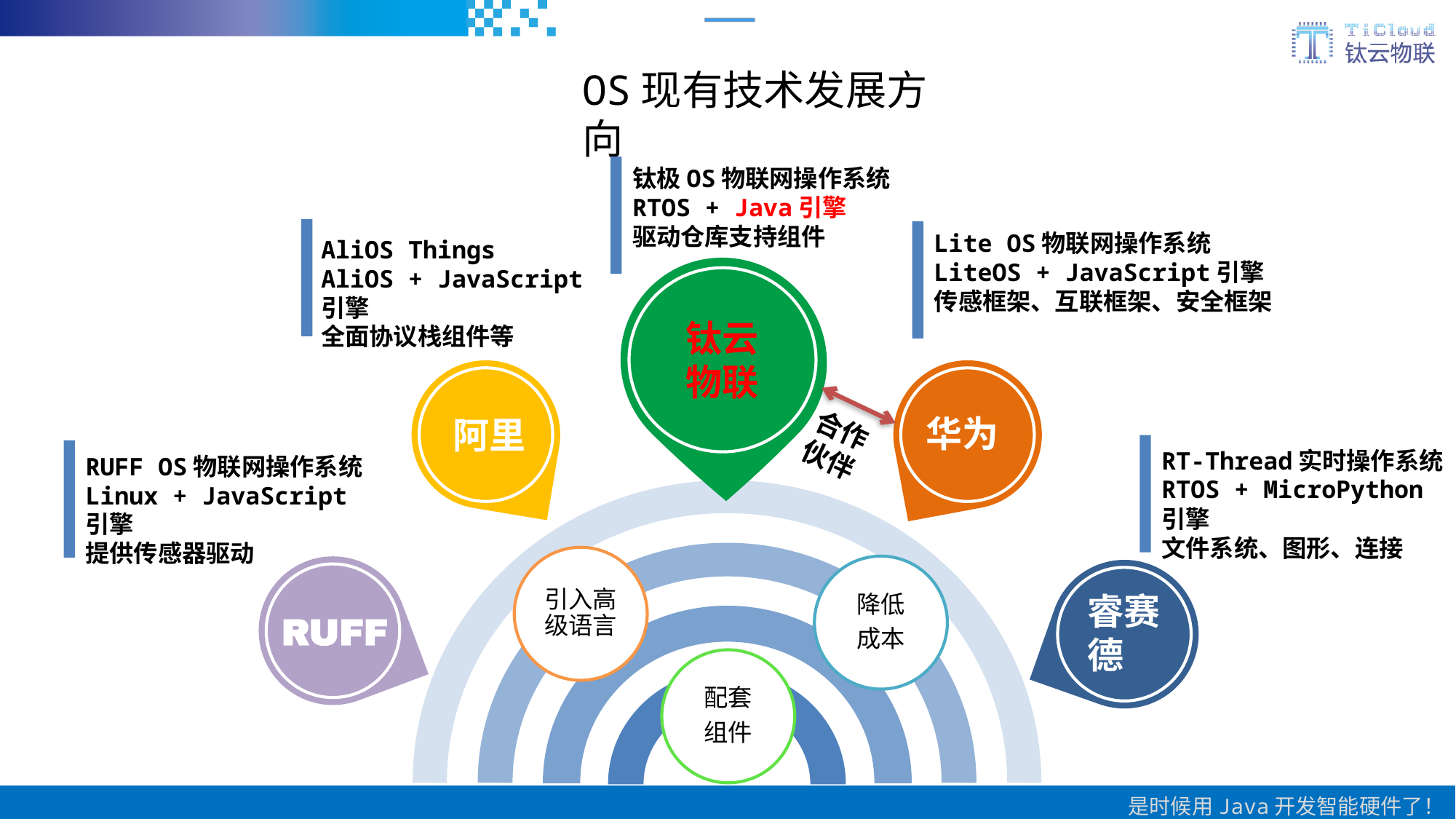

OS现有技术发展方向
钛极OS物联网操作系统
RTOS + Java引擎
驱动仓库支持组件

Lite OS物联网操作系统
LiteOS + JavaScript引擎
传感框架、互联框架、安全框架
AliOS Things
AliOS + JavaScript引擎
全面协议栈组件等

钛云
物联

华为
阿里
合作伙伴
RT-Thread实时操作系统
RTOS + MicroPython引擎
文件系统、图形、连接
RUFF OS物联网操作系统
Linux + JavaScript引擎
提供传感器驱动

引入高级语言

降低
成本

睿赛德
RUFF

配套
组件